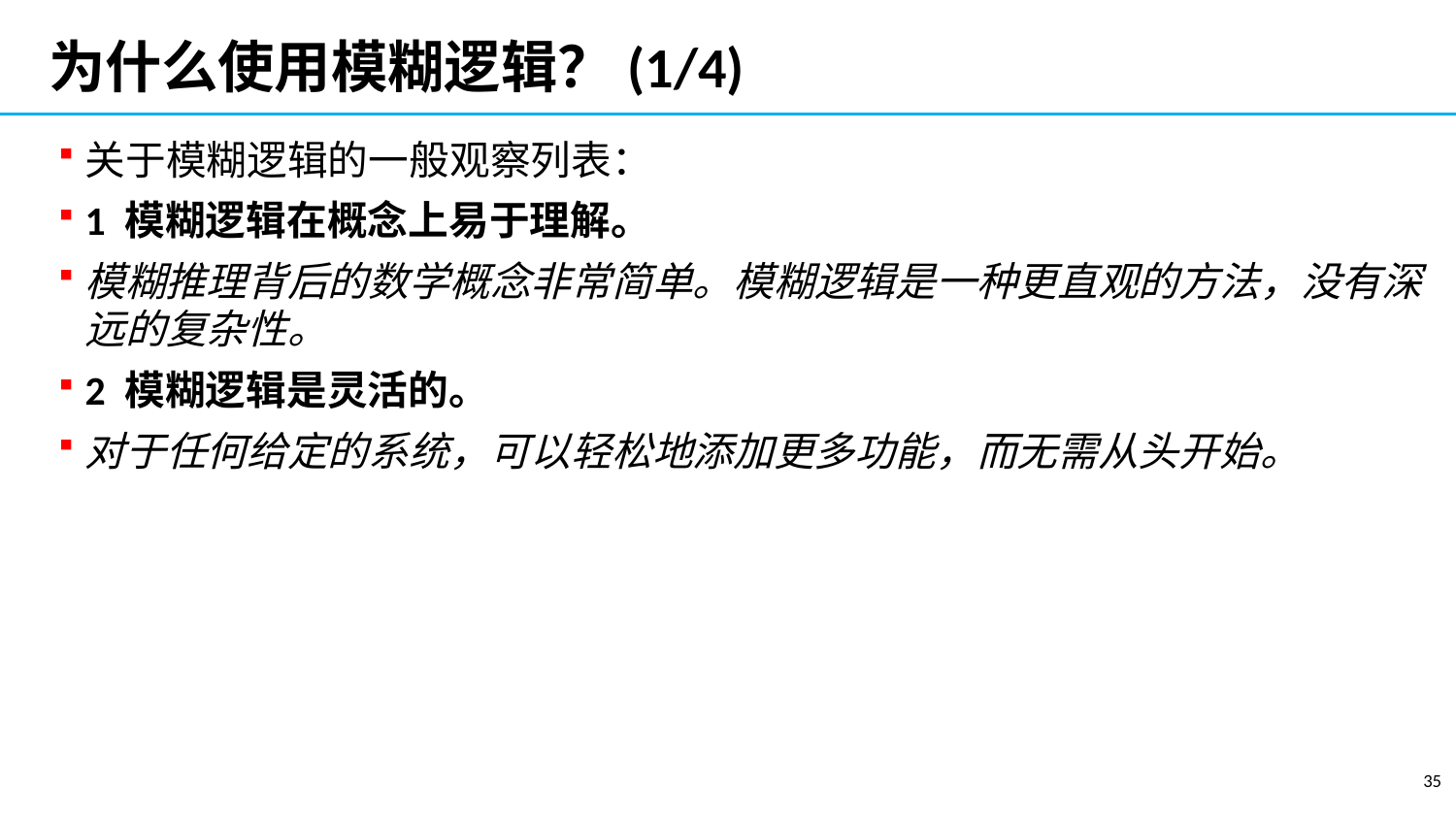

# 为什么使用模糊逻辑？(1/4)

关于模糊逻辑的一般观察列表：
1 模糊逻辑在概念上易于理解。
模糊推理背后的数学概念非常简单。模糊逻辑是一种更直观的方法，没有深远的复杂性。
2 模糊逻辑是灵活的。
对于任何给定的系统，可以轻松地添加更多功能，而无需从头开始。
35